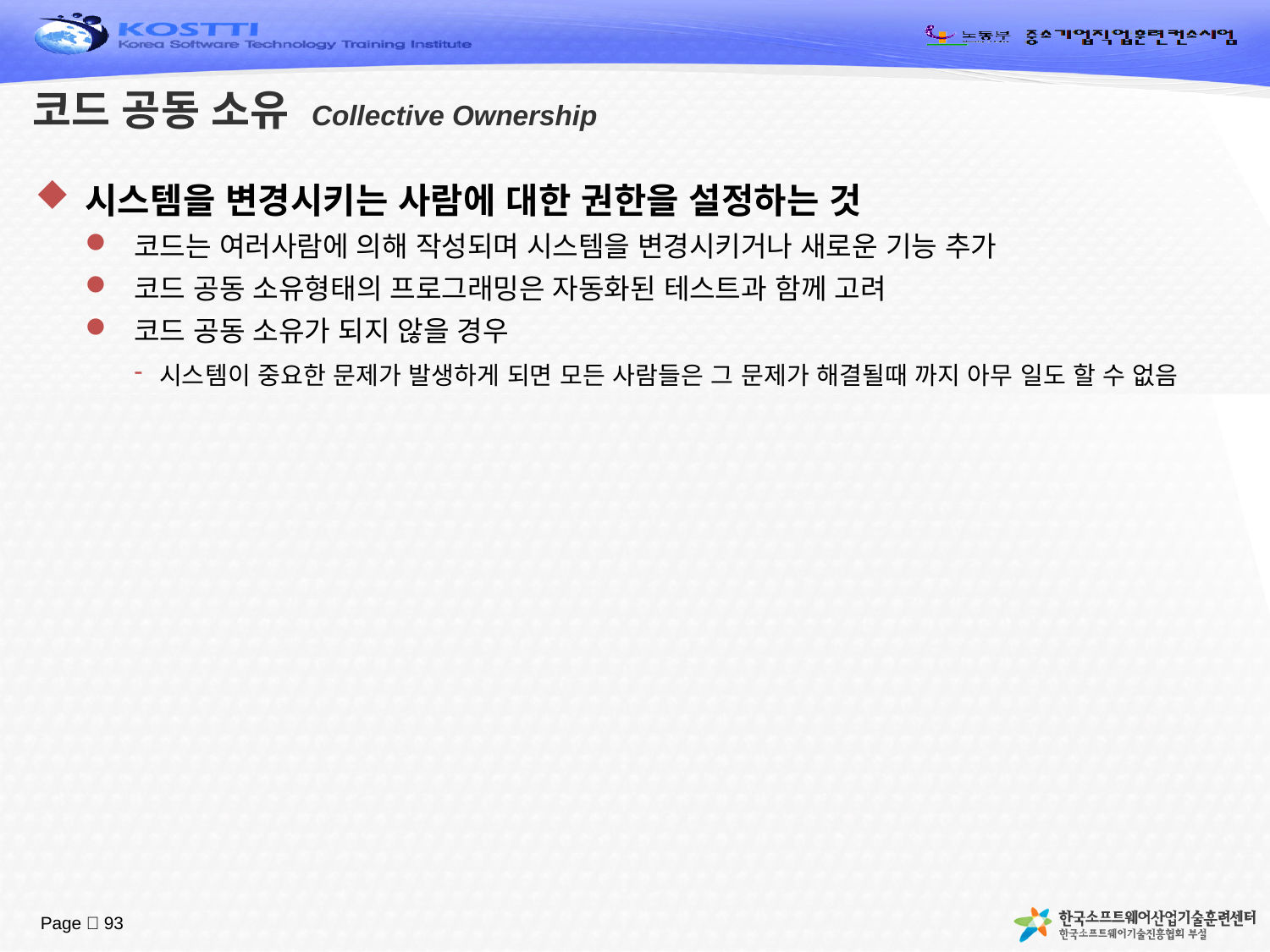

# 코드 공동 소유 Collective Ownership
시스템을 변경시키는 사람에 대한 권한을 설정하는 것
코드는 여러사람에 의해 작성되며 시스템을 변경시키거나 새로운 기능 추가
코드 공동 소유형태의 프로그래밍은 자동화된 테스트과 함께 고려
코드 공동 소유가 되지 않을 경우
시스템이 중요한 문제가 발생하게 되면 모든 사람들은 그 문제가 해결될때 까지 아무 일도 할 수 없음